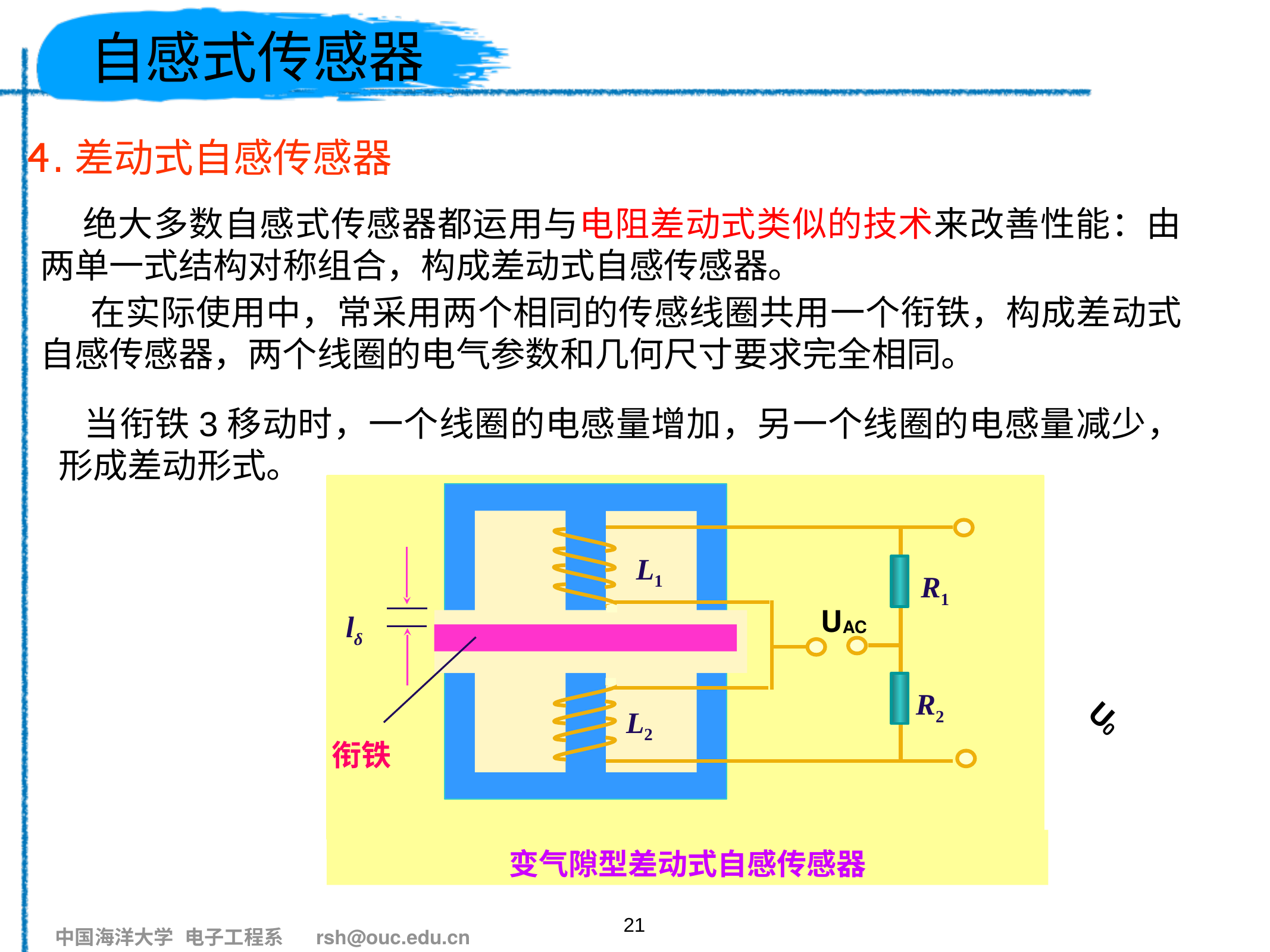

# 自感式传感器
4.差动式自感传感器
    绝大多数自感式传感器都运用与电阻差动式类似的技术来改善性能：由两单一式结构对称组合，构成差动式自感传感器。
     在实际使用中，常采用两个相同的传感线圈共用一个衔铁，构成差动式自感传感器，两个线圈的电气参数和几何尺寸要求完全相同。
  当衔铁3移动时，一个线圈的电感量增加，另一个线圈的电感量减少，形成差动形式。

L1

R1

lδ

U0

R2

L2
衔铁

UAC
变气隙型差动式自感传感器
21